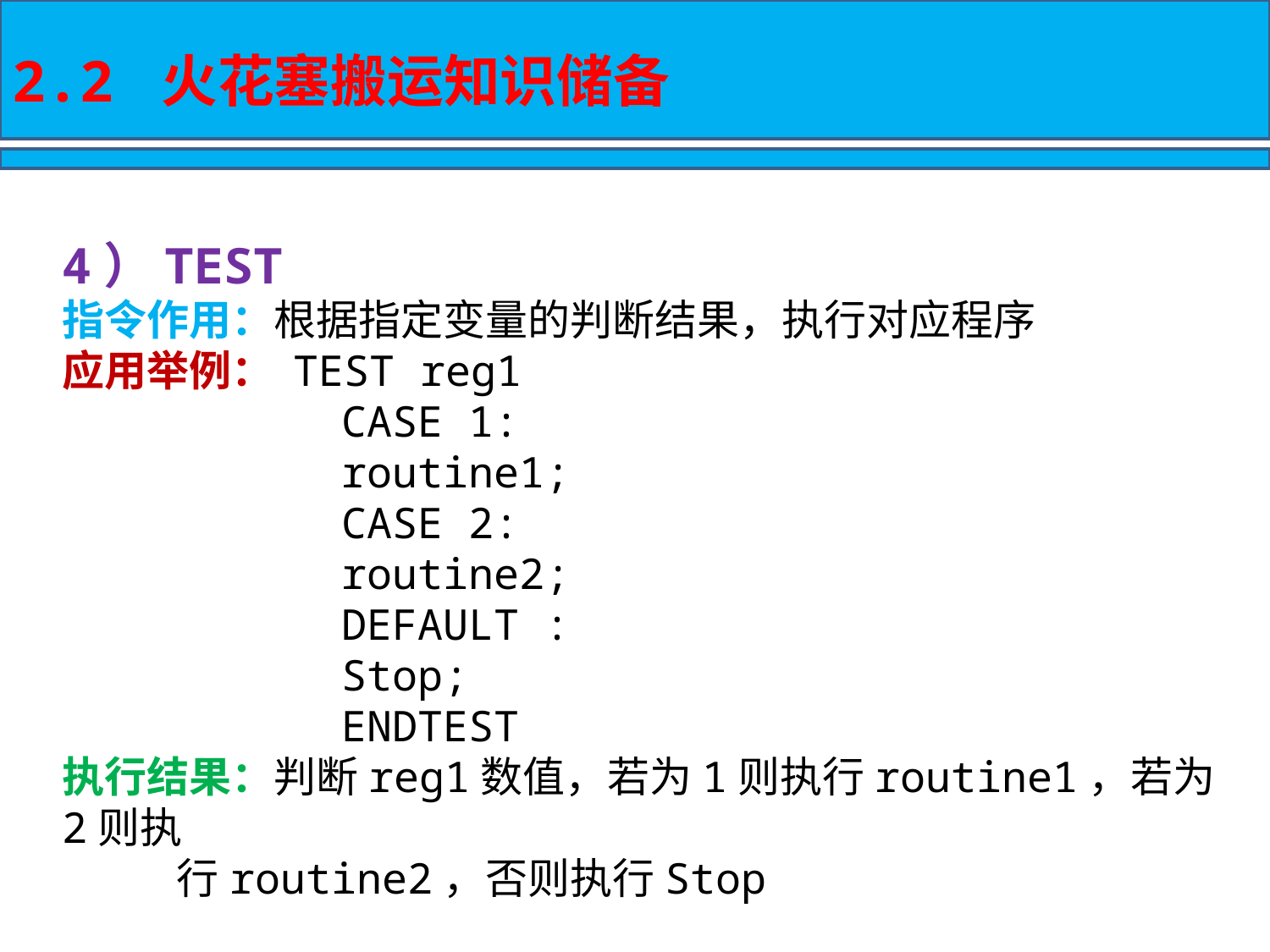

2.2 火花塞搬运知识储备

4）TEST
指令作用：根据指定变量的判断结果，执行对应程序
应用举例： TEST reg1
           CASE 1:
           routine1;
           CASE 2:
           routine2;
           DEFAULT :
           Stop;
           ENDTEST
执行结果：判断reg1数值，若为1则执行routine1，若为2则执
           行routine2，否则执行Stop